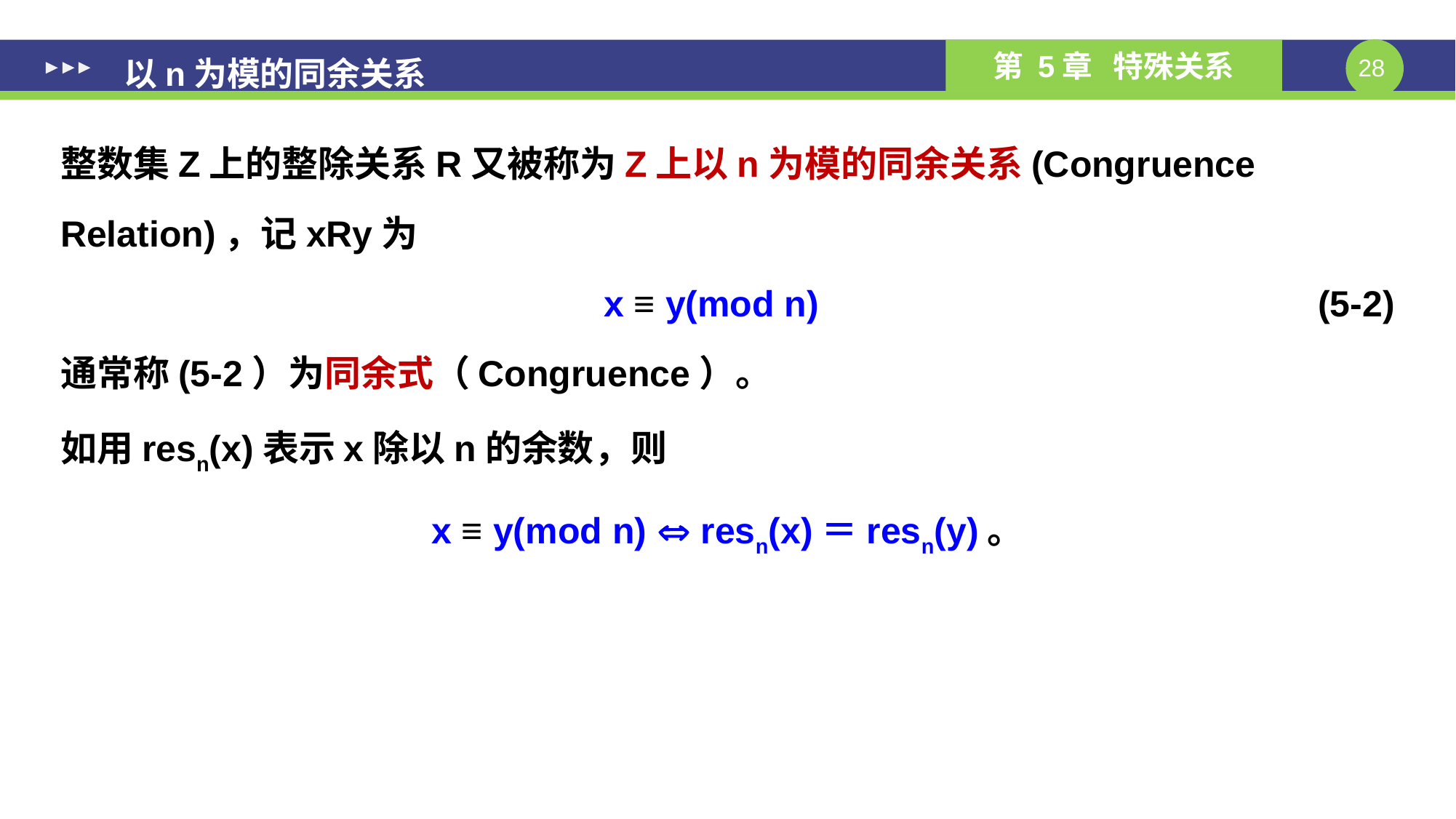

# 以n为模的同余关系
整数集Z上的整除关系R又被称为Z上以n为模的同余关系(Congruence Relation)，记xRy为
x ≡ y(mod n)                                                 (5-2)
通常称(5-2）为同余式（Congruence）。
如用resn(x)表示x除以n的余数，则
x ≡ y(mod n) ⇔ resn(x)＝resn(y)。